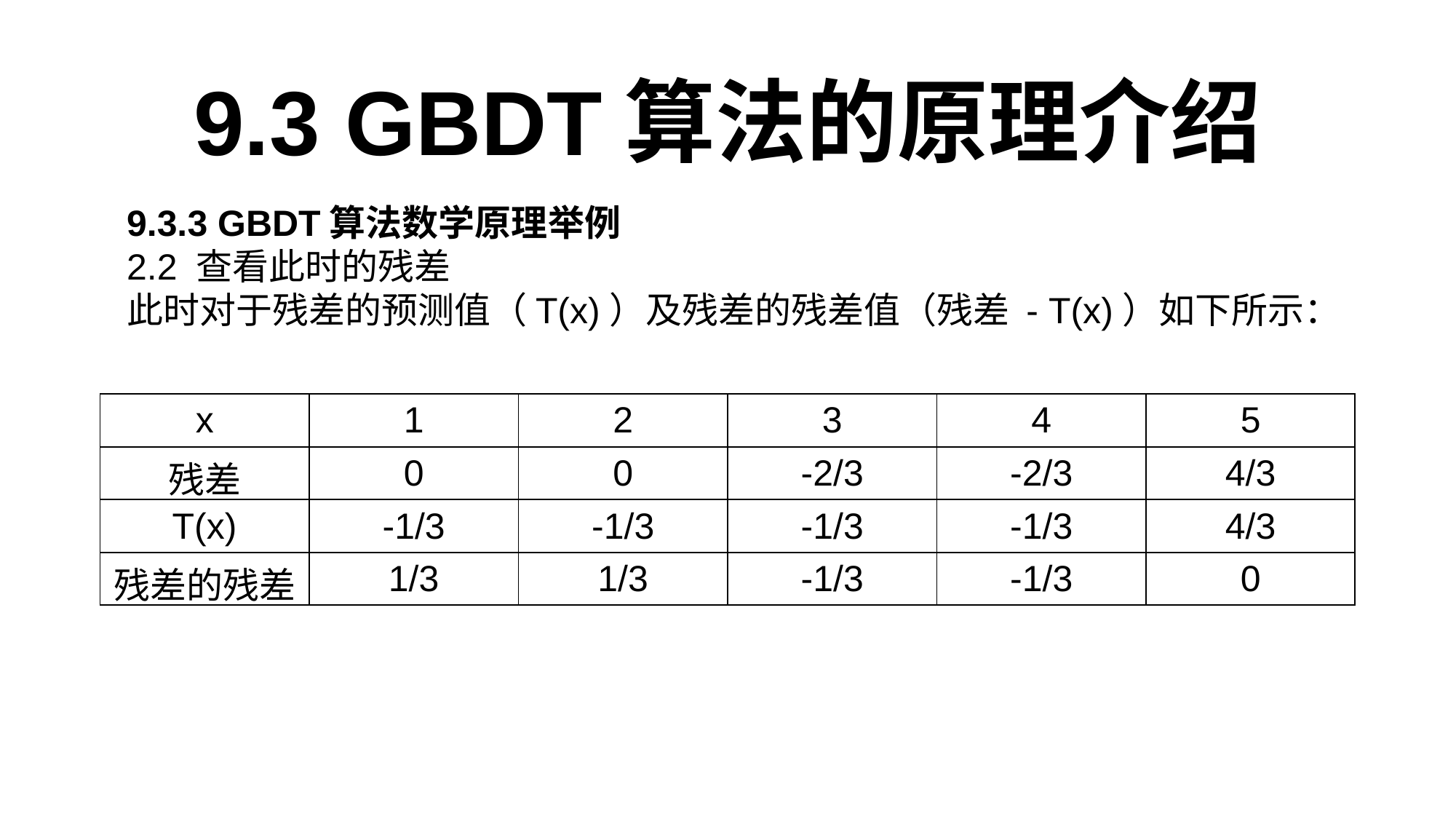

9.3 GBDT算法的原理介绍
9.3.3 GBDT算法数学原理举例
2.2 查看此时的残差
此时对于残差的预测值（T(x)）及残差的残差值（残差 - T(x)）如下所示：
| x | 1 | 2 | 3 | 4 | 5 |
| --- | --- | --- | --- | --- | --- |
| 残差 | 0 | 0 | -2/3 | -2/3 | 4/3 |
| T(x) | -1/3 | -1/3 | -1/3 | -1/3 | 4/3 |
| 残差的残差 | 1/3 | 1/3 | -1/3 | -1/3 | 0 |